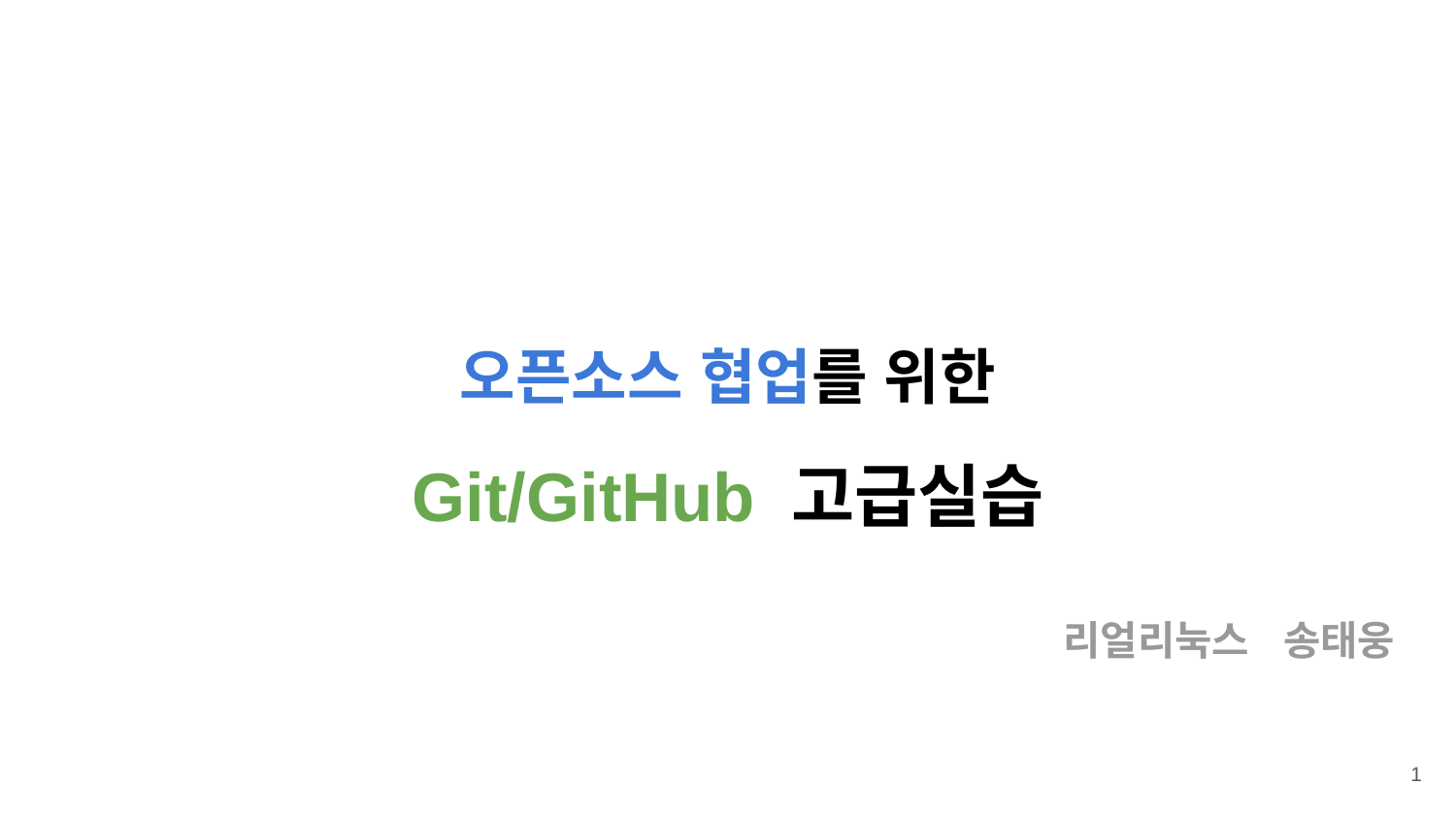

오픈소스 협업를 위한
Git/GitHub 고급실습
리얼리눅스   송태웅
1